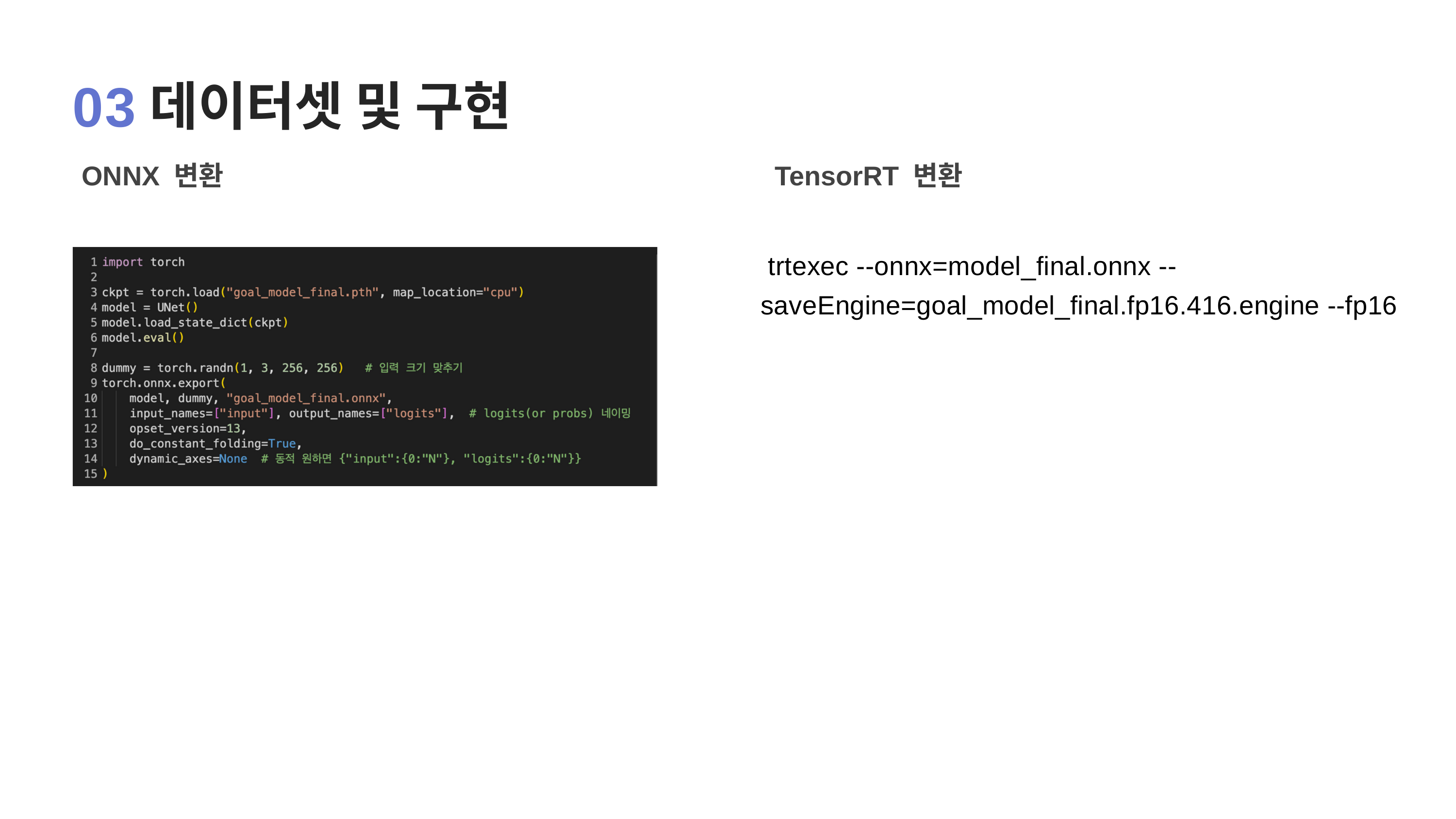

03
데이터셋 및 구현
ONNX 변환
TensorRT 변환
 trtexec --onnx=model_final.onnx --saveEngine=goal_model_final.fp16.416.engine --fp16